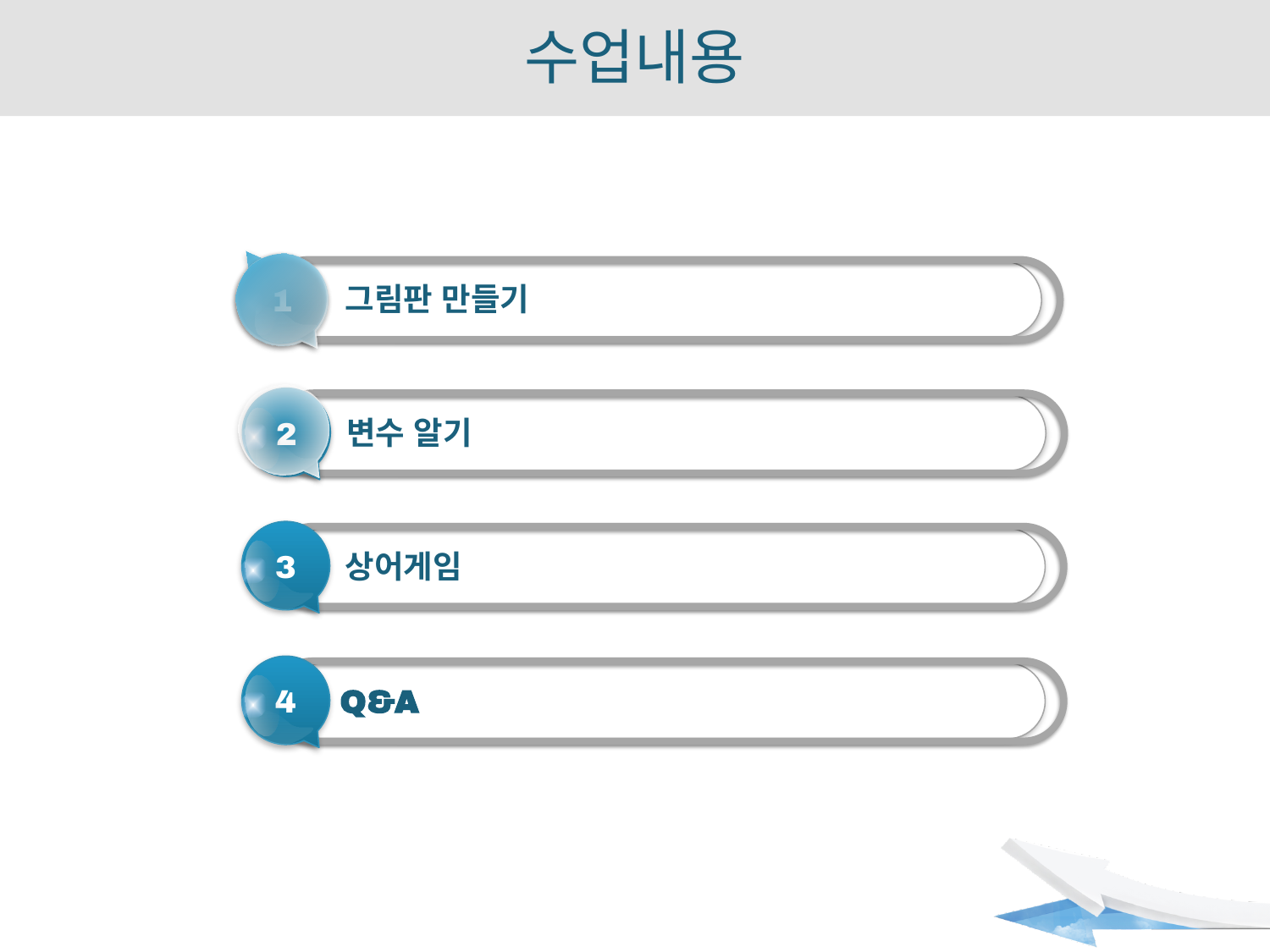

# 수업내용

1

그림판 만들기

2

변수 알기

3

상어게임

4

Q&A